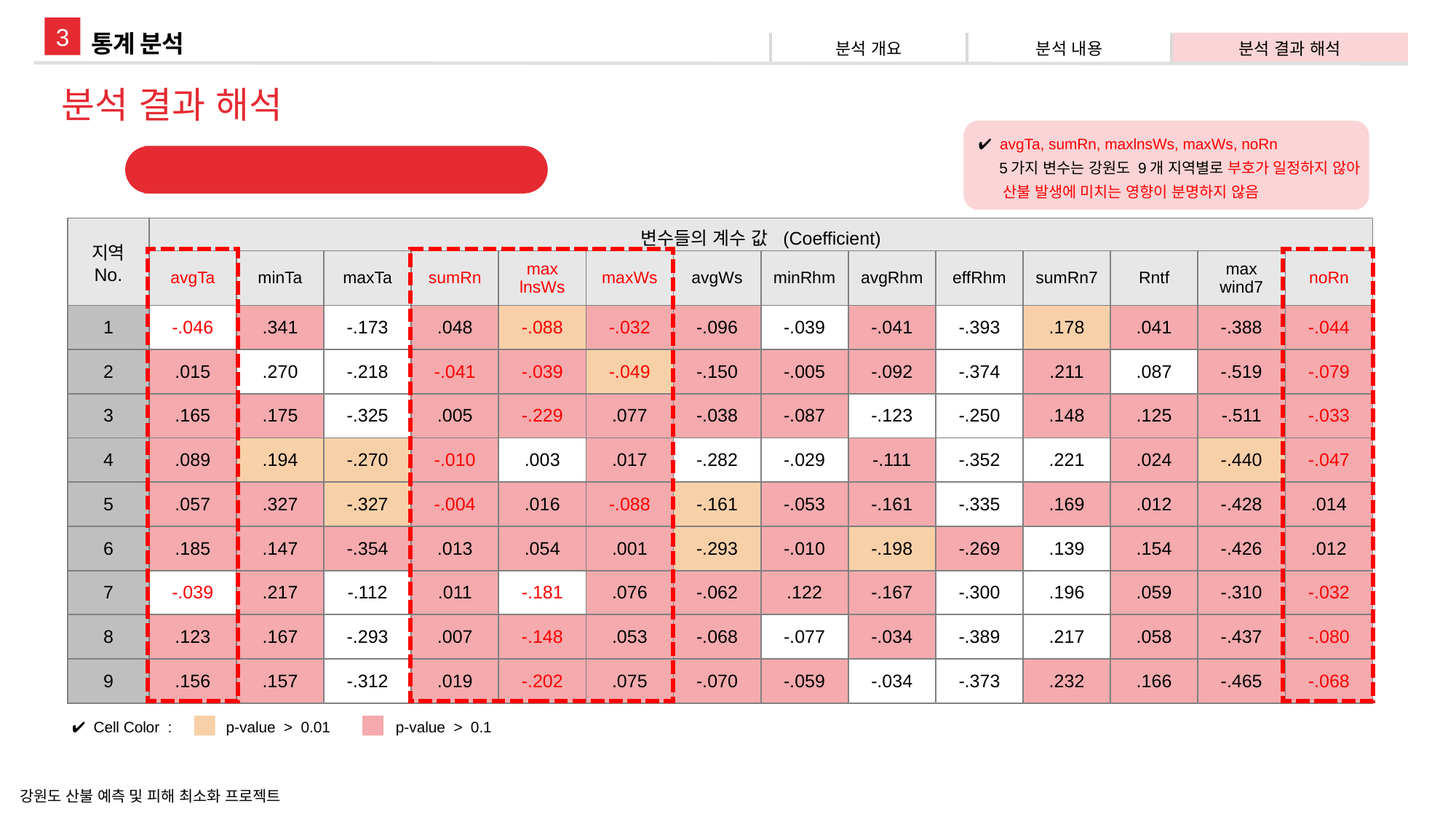

3
통계 분석
| 분석 개요 | 분석 내용 | 분석 결과 해석 |
| --- | --- | --- |
분석 결과 해석

✔  avgTa, sumRn, maxlnsWs, maxWs, noRn
     5가지 변수는 강원도 9개 지역별로 부호가 일정하지 않아
     산불 발생에 미치는 영향이 분명하지 않음

상관행렬
| 지역 No. | 변수들의 계수 값 (Coefficient) |  |  |  |  |  |  |  |  |  |  |  |  |  |
| --- | --- | --- | --- | --- | --- | --- | --- | --- | --- | --- | --- | --- | --- | --- |
|  | avgTa | minTa | maxTa | sumRn | max lnsWs | maxWs | avgWs | minRhm | avgRhm | effRhm | sumRn7 | Rntf | max wind7 | noRn |
| 1 | -.046 | .341 | -.173 | .048 | -.088 | -.032 | -.096 | -.039 | -.041 | -.393 | .178 | .041 | -.388 | -.044 |
| 2 | .015 | .270 | -.218 | -.041 | -.039 | -.049 | -.150 | -.005 | -.092 | -.374 | .211 | .087 | -.519 | -.079 |
| 3 | .165 | .175 | -.325 | .005 | -.229 | .077 | -.038 | -.087 | -.123 | -.250 | .148 | .125 | -.511 | -.033 |
| 4 | .089 | .194 | -.270 | -.010 | .003 | .017 | -.282 | -.029 | -.111 | -.352 | .221 | .024 | -.440 | -.047 |
| 5 | .057 | .327 | -.327 | -.004 | .016 | -.088 | -.161 | -.053 | -.161 | -.335 | .169 | .012 | -.428 | .014 |
| 6 | .185 | .147 | -.354 | .013 | .054 | .001 | -.293 | -.010 | -.198 | -.269 | .139 | .154 | -.426 | .012 |
| 7 | -.039 | .217 | -.112 | .011 | -.181 | .076 | -.062 | .122 | -.167 | -.300 | .196 | .059 | -.310 | -.032 |
| 8 | .123 | .167 | -.293 | .007 | -.148 | .053 | -.068 | -.077 | -.034 | -.389 | .217 | .058 | -.437 | -.080 |
| 9 | .156 | .157 | -.312 | .019 | -.202 | .075 | -.070 | -.059 | -.034 | -.373 | .232 | .166 | -.465 | -.068 |

✔  Cell Color  :
p-value  >  0.01
p-value  >  0.1

강원도 산불 예측 및 피해 최소화 프로젝트